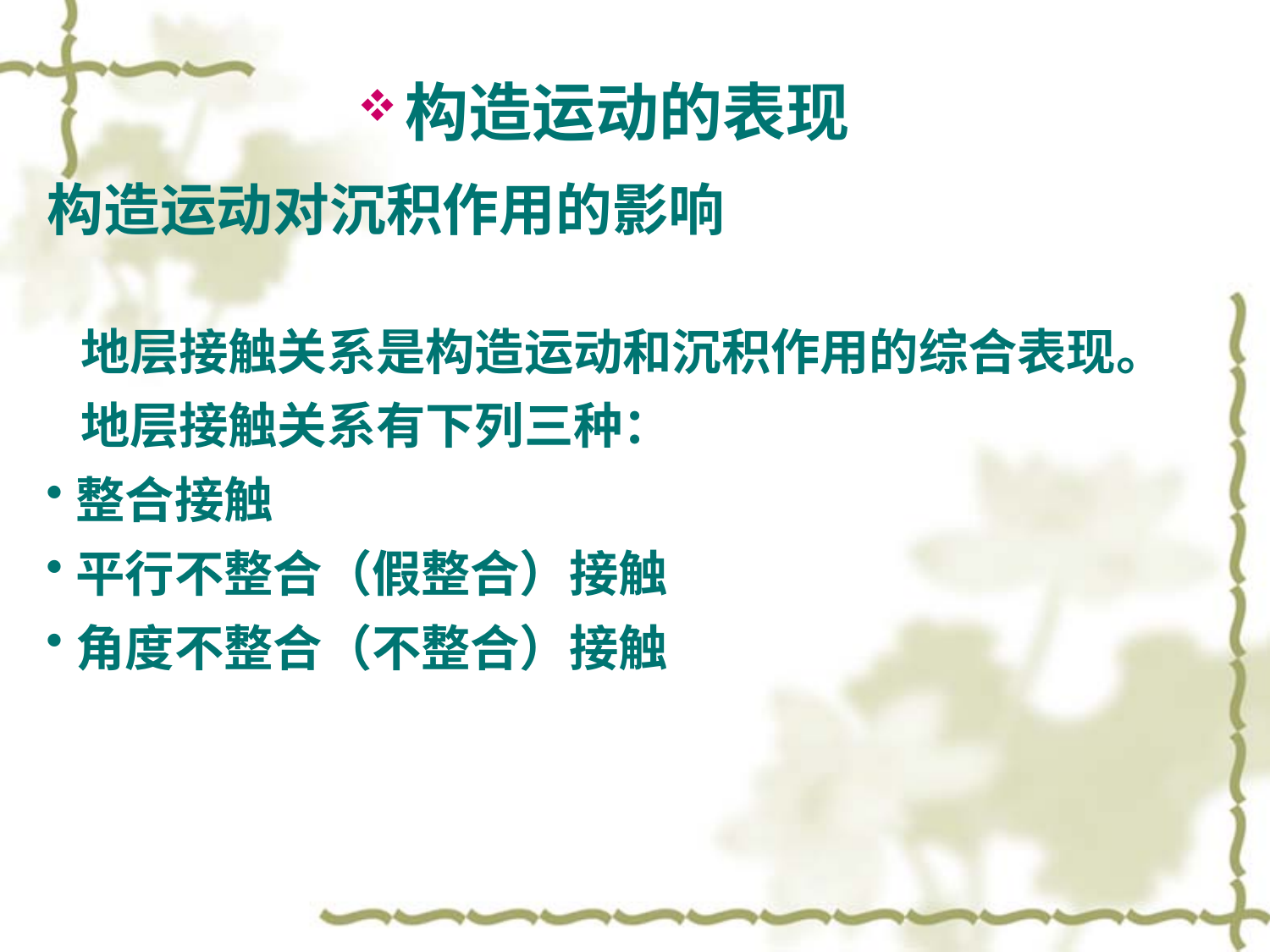

构造运动的表现
构造运动对沉积作用的影响

     地层接触关系是构造运动和沉积作用的综合表现。
     地层接触关系有下列三种：
整合接触
平行不整合（假整合）接触
角度不整合（不整合）接触